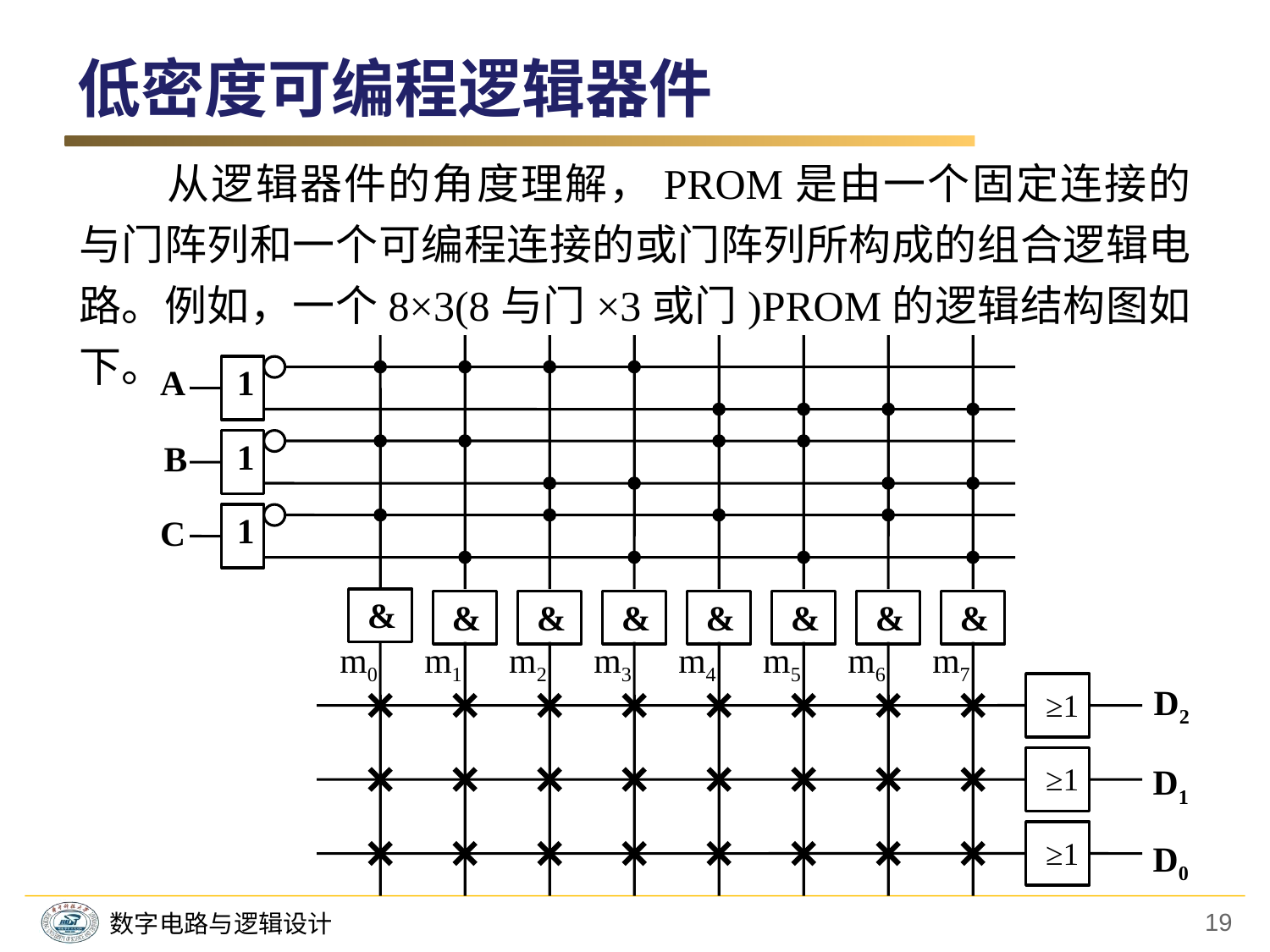

低密度可编程逻辑器件
　　从逻辑器件的角度理解，PROM是由一个固定连接的与门阵列和一个可编程连接的或门阵列所构成的组合逻辑电路。例如，一个8×3(8与门×3或门)PROM的逻辑结构图如下。

A
1

1
B

1
C

&

&
&
&
&
&
&
&

m0
m1
m2
m3
m4
m5
m6
m7

D2

≥1

≥1
D1

≥1
D0

19
数字电路与逻辑设计